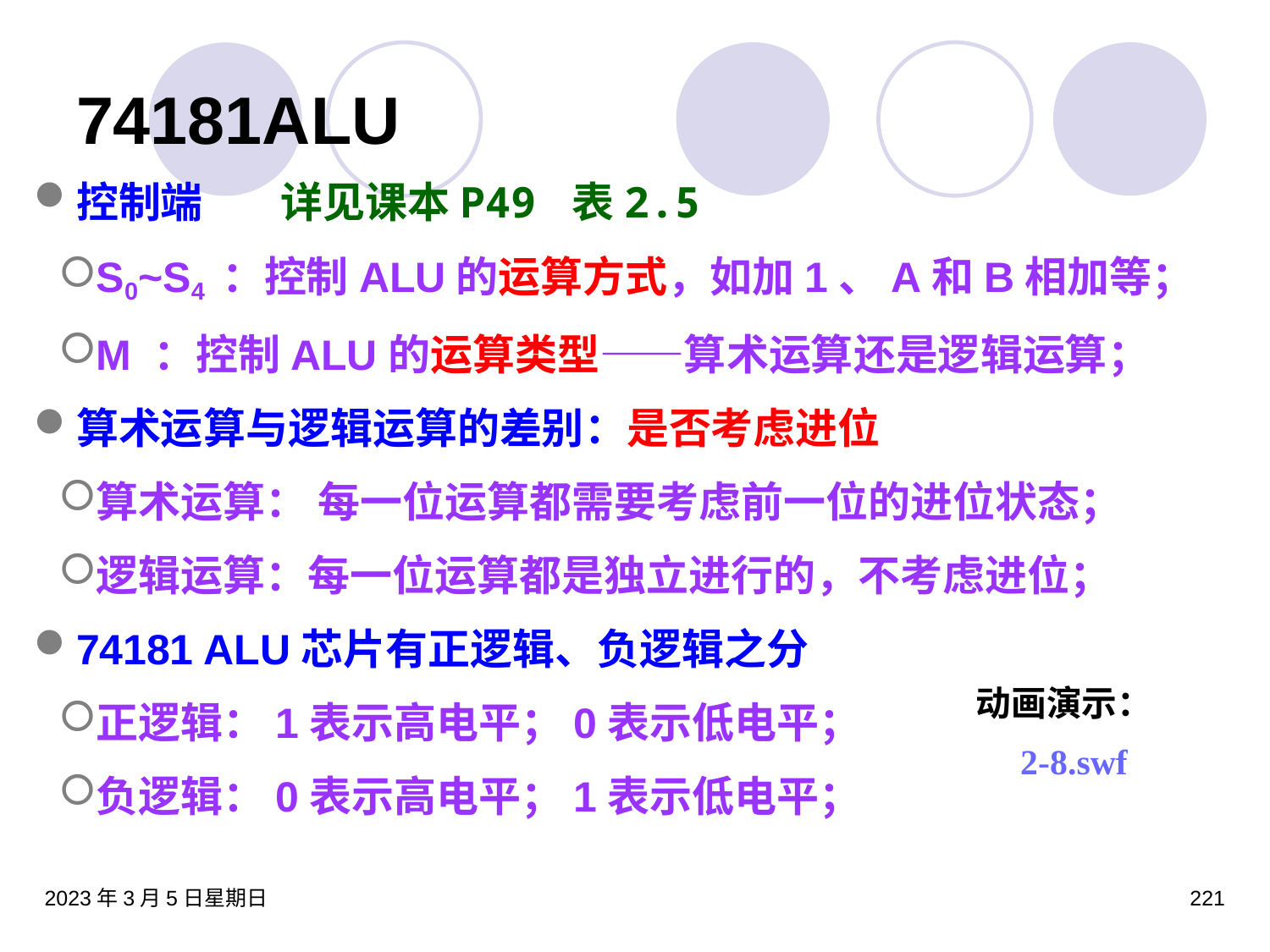

# 74181ALU
控制端
S0~S4 ：控制ALU的运算方式，如加1、A和B相加等；
M ：控制ALU的运算类型——算术运算还是逻辑运算；
算术运算与逻辑运算的差别：是否考虑进位
算术运算： 每一位运算都需要考虑前一位的进位状态；
逻辑运算：每一位运算都是独立进行的，不考虑进位；
74181 ALU芯片有正逻辑、负逻辑之分
正逻辑：1表示高电平；0表示低电平；
负逻辑：0表示高电平；1表示低电平；

详见课本P49 表2.5
动画演示：
     2-8.swf
2023年3月5日星期日
221